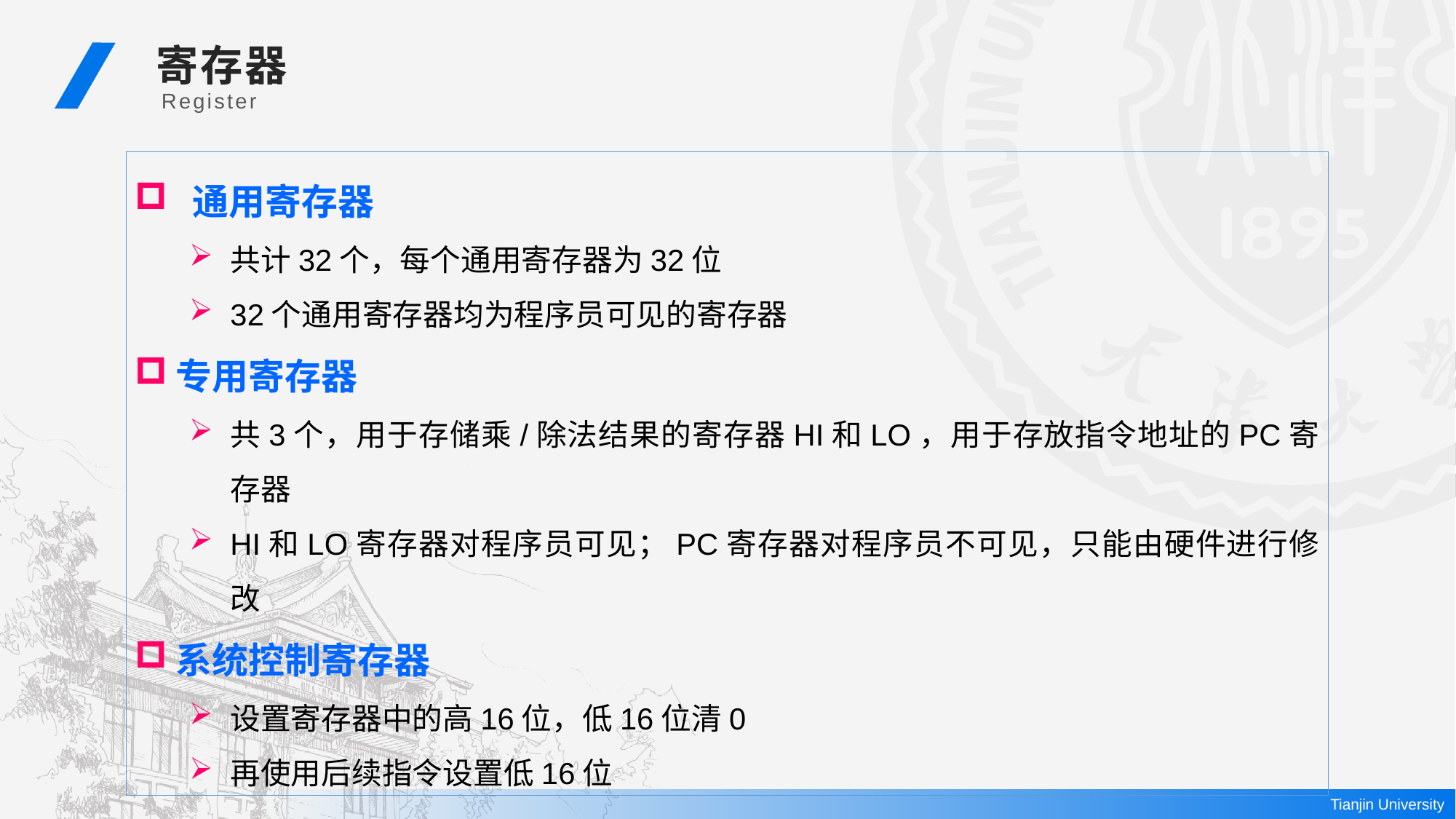

寄存器
   Register
 通用寄存器
共计32个，每个通用寄存器为32位
32个通用寄存器均为程序员可见的寄存器
专用寄存器
共3个，用于存储乘/除法结果的寄存器HI和LO，用于存放指令地址的PC寄存器
HI和LO寄存器对程序员可见；PC寄存器对程序员不可见，只能由硬件进行修改
系统控制寄存器
设置寄存器中的高16位，低16位清0
再使用后续指令设置低16位